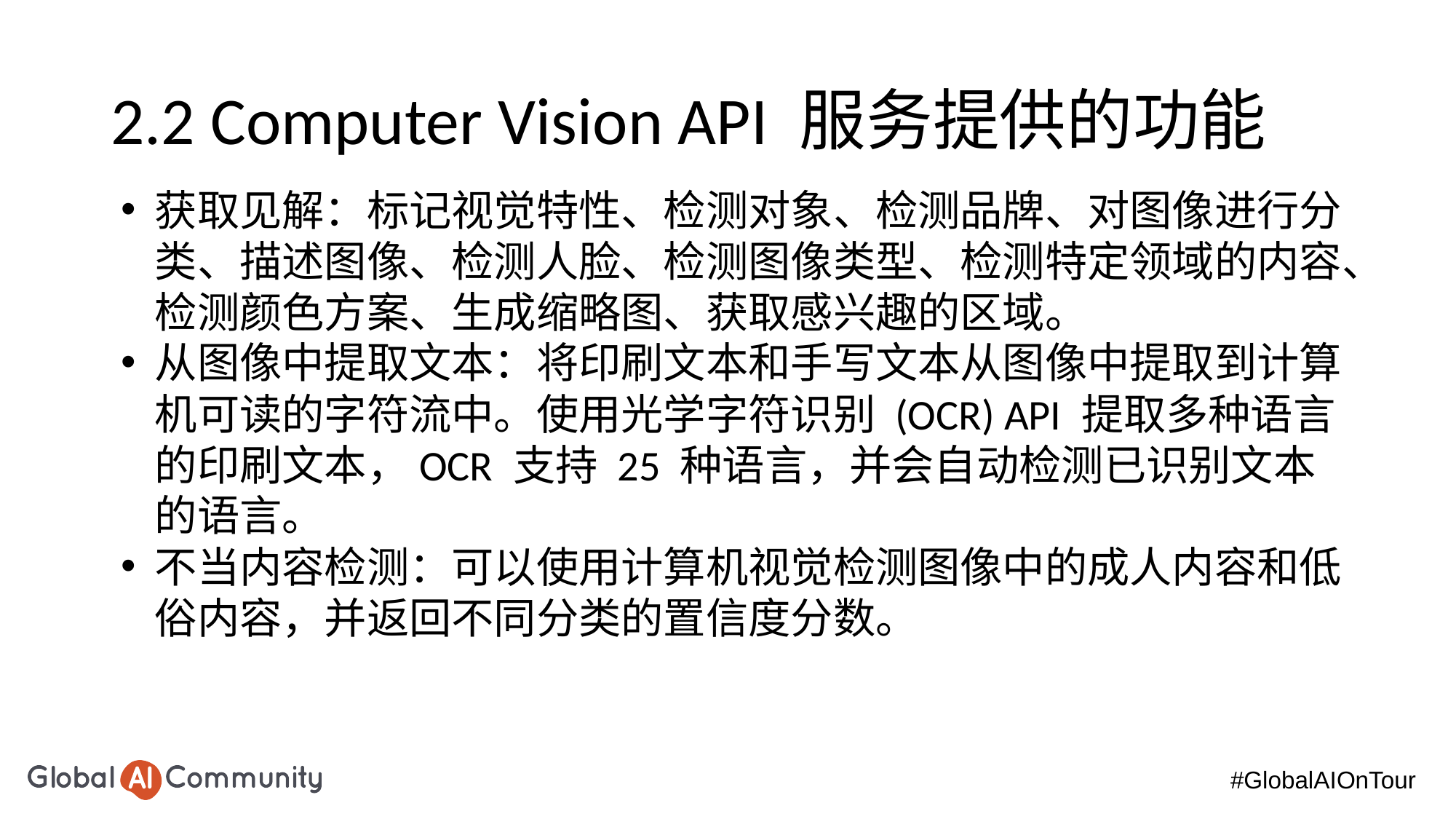

# 2.2 Computer Vision API 服务提供的功能
获取见解：标记视觉特性、检测对象、检测品牌、对图像进行分类、描述图像、检测人脸、检测图像类型、检测特定领域的内容、检测颜色方案、生成缩略图、获取感兴趣的区域。
从图像中提取文本：将印刷文本和手写文本从图像中提取到计算机可读的字符流中。使用光学字符识别 (OCR) API 提取多种语言的印刷文本，OCR 支持 25 种语言，并会自动检测已识别文本的语言。
不当内容检测：可以使用计算机视觉检测图像中的成人内容和低俗内容，并返回不同分类的置信度分数。